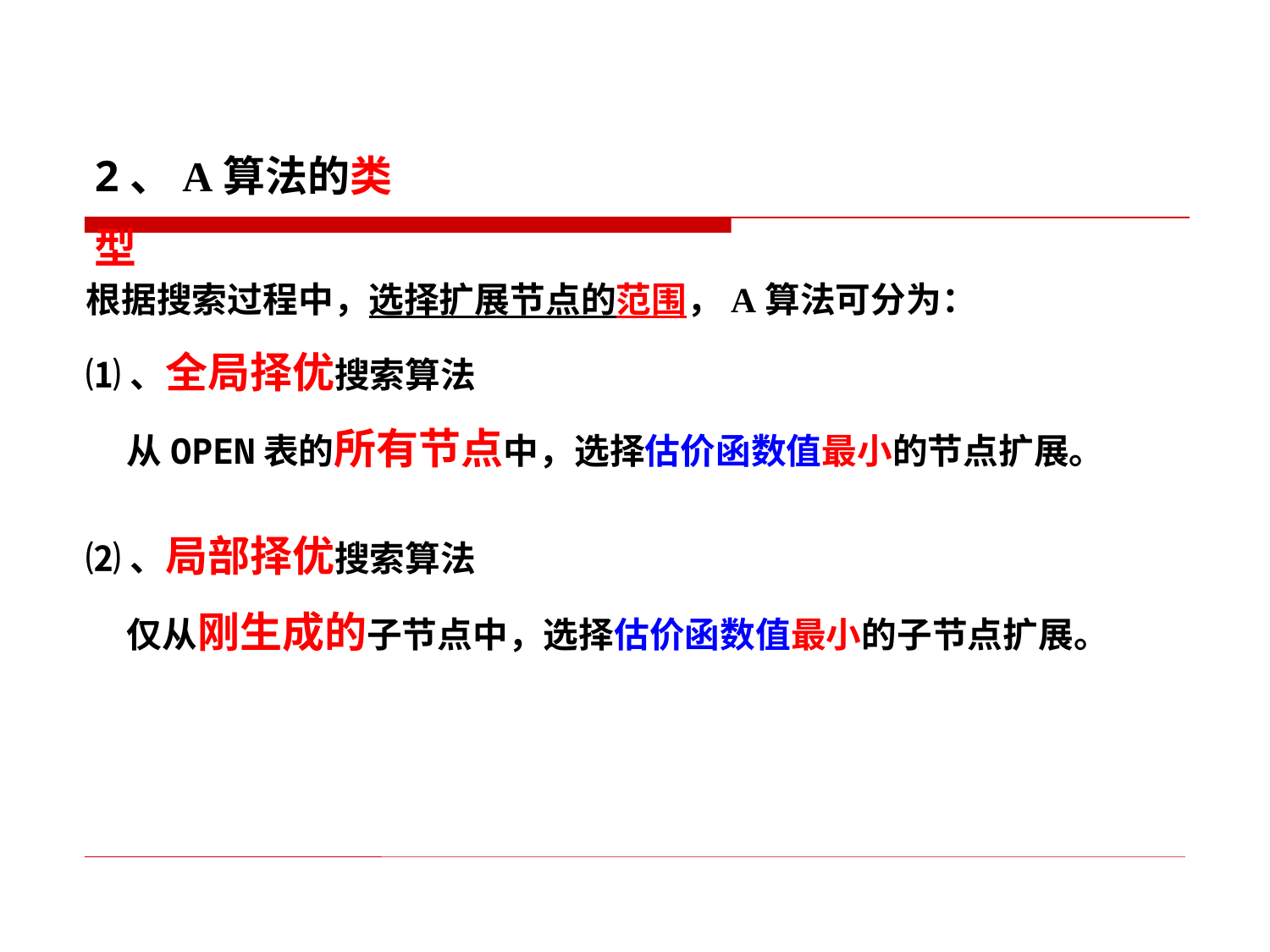

2、A算法的类型
根据搜索过程中，选择扩展节点的范围，A算法可分为：
⑴、全局择优搜索算法
    从OPEN表的所有节点中，选择估价函数值最小的节点扩展。
⑵、局部择优搜索算法
    仅从刚生成的子节点中，选择估价函数值最小的子节点扩展。